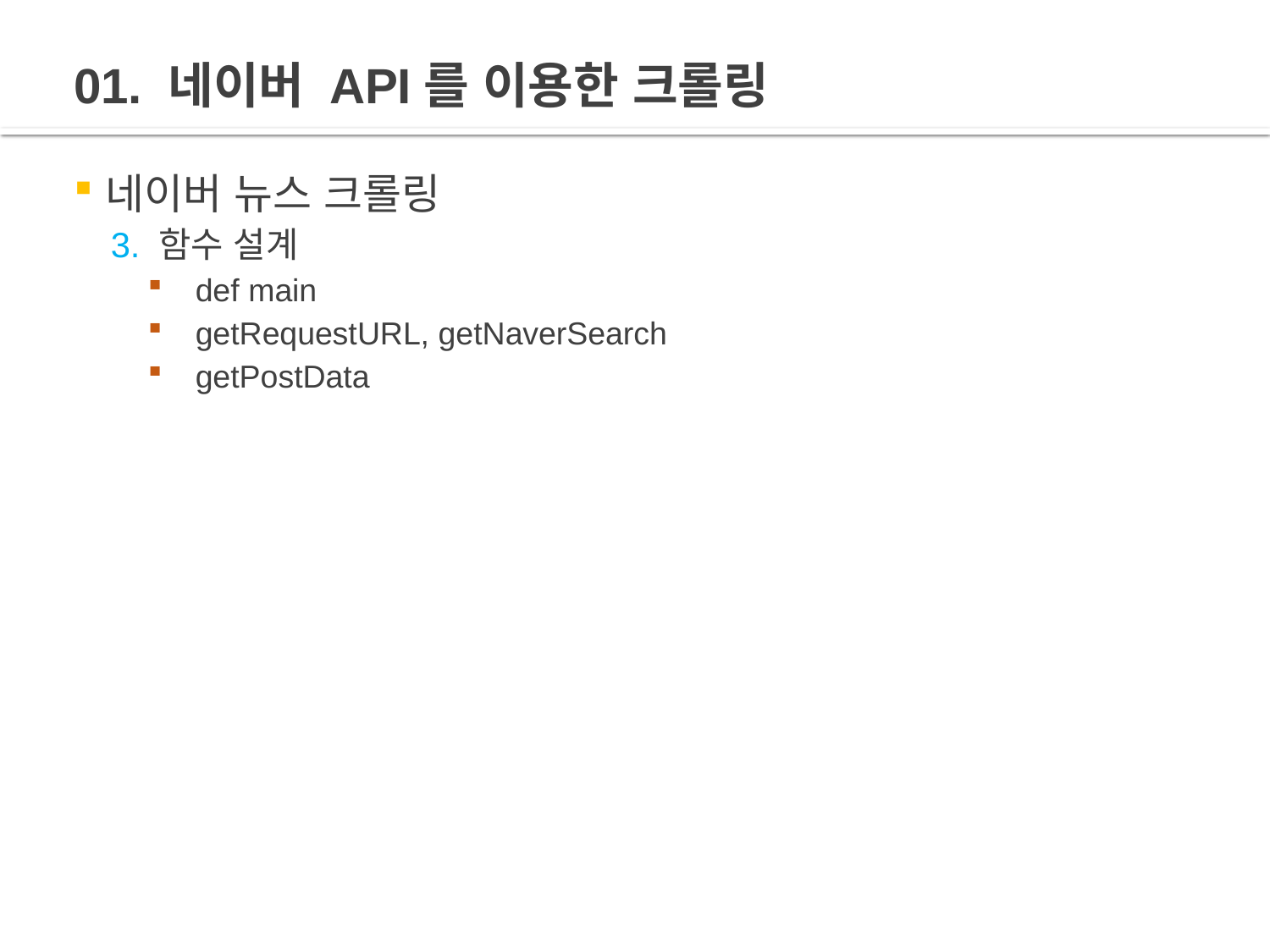

# 01. 네이버 API를 이용한 크롤링
네이버 뉴스 크롤링
함수 설계
def main
getRequestURL, getNaverSearch
getPostData